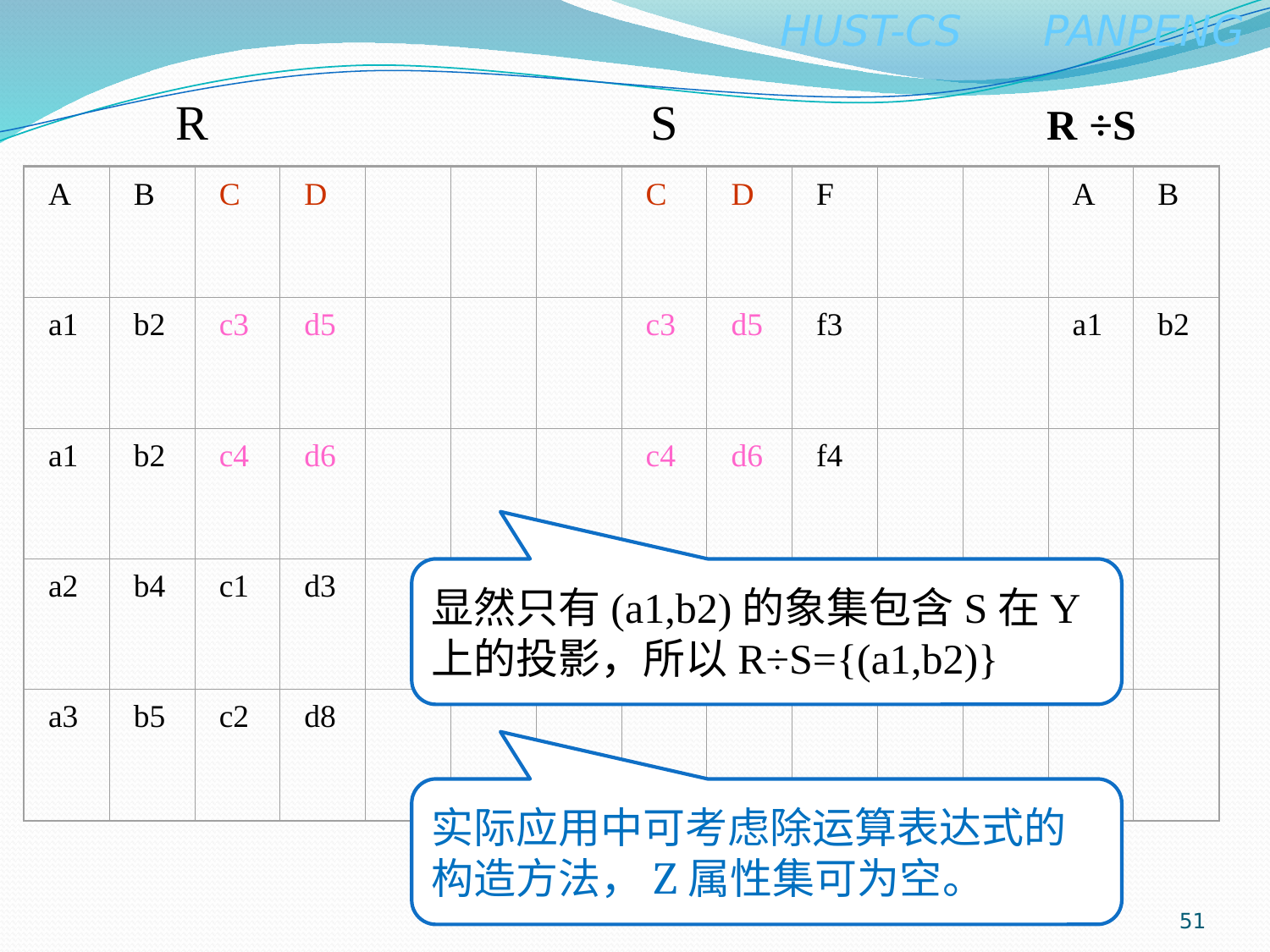

R                                    S                              R ÷S

A

B

C

D

C

D

F

A

B

a1

b2

c3

d5

c3

d5

f3

a1

b2

a1

b2

c4

d6

c4

d6

f4

a2

b4

c1

d3

a3

b5

c2

d8

显然只有(a1,b2)的象集包含S在Y上的投影，所以R÷S={(a1,b2)}
实际应用中可考虑除运算表达式的构造方法，Z属性集可为空。
51